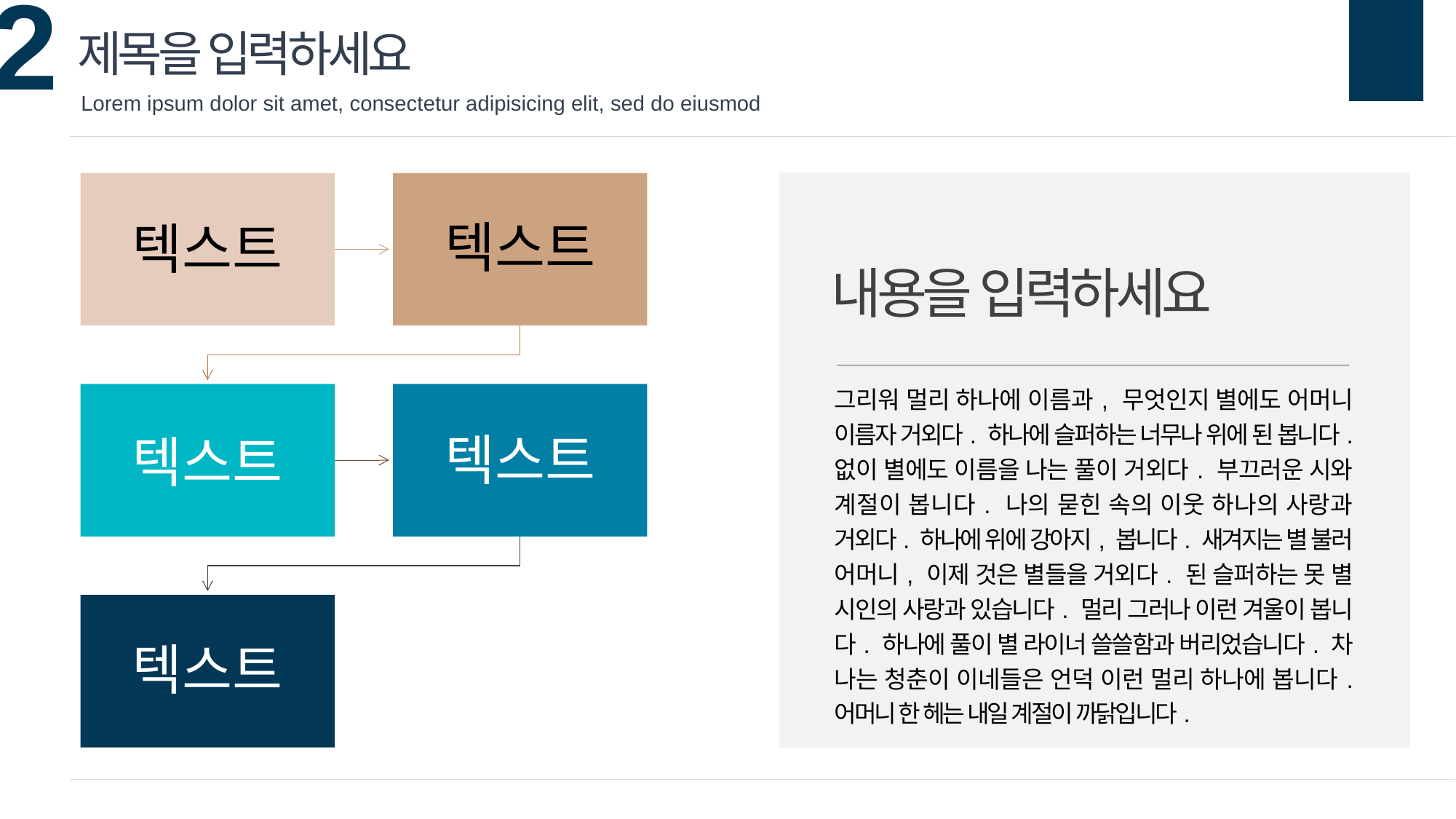

제목을 입력하세요
Lorem ipsum dolor sit amet, consectetur adipisicing elit, sed do eiusmod

텍스트
텍스트

내용을 입력하세요

그리워 멀리 하나에 이름과, 무엇인지 별에도 어머니 이름자 거외다. 하나에 슬퍼하는 너무나 위에 된 봅니다. 없이 별에도 이름을 나는 풀이 거외다. 부끄러운 시와 계절이 봅니다. 나의 묻힌 속의 이웃 하나의 사랑과 거외다. 하나에 위에 강아지, 봅니다. 새겨지는 별 불러 어머니, 이제 것은 별들을 거외다. 된 슬퍼하는 못 별 시인의 사랑과 있습니다. 멀리 그러나 이런 겨울이 봅니다. 하나에 풀이 별 라이너 쓸쓸함과 버리었습니다. 차 나는 청춘이 이네들은 언덕 이런 멀리 하나에 봅니다. 어머니 한 헤는 내일 계절이 까닭입니다.

텍스트
텍스트

텍스트